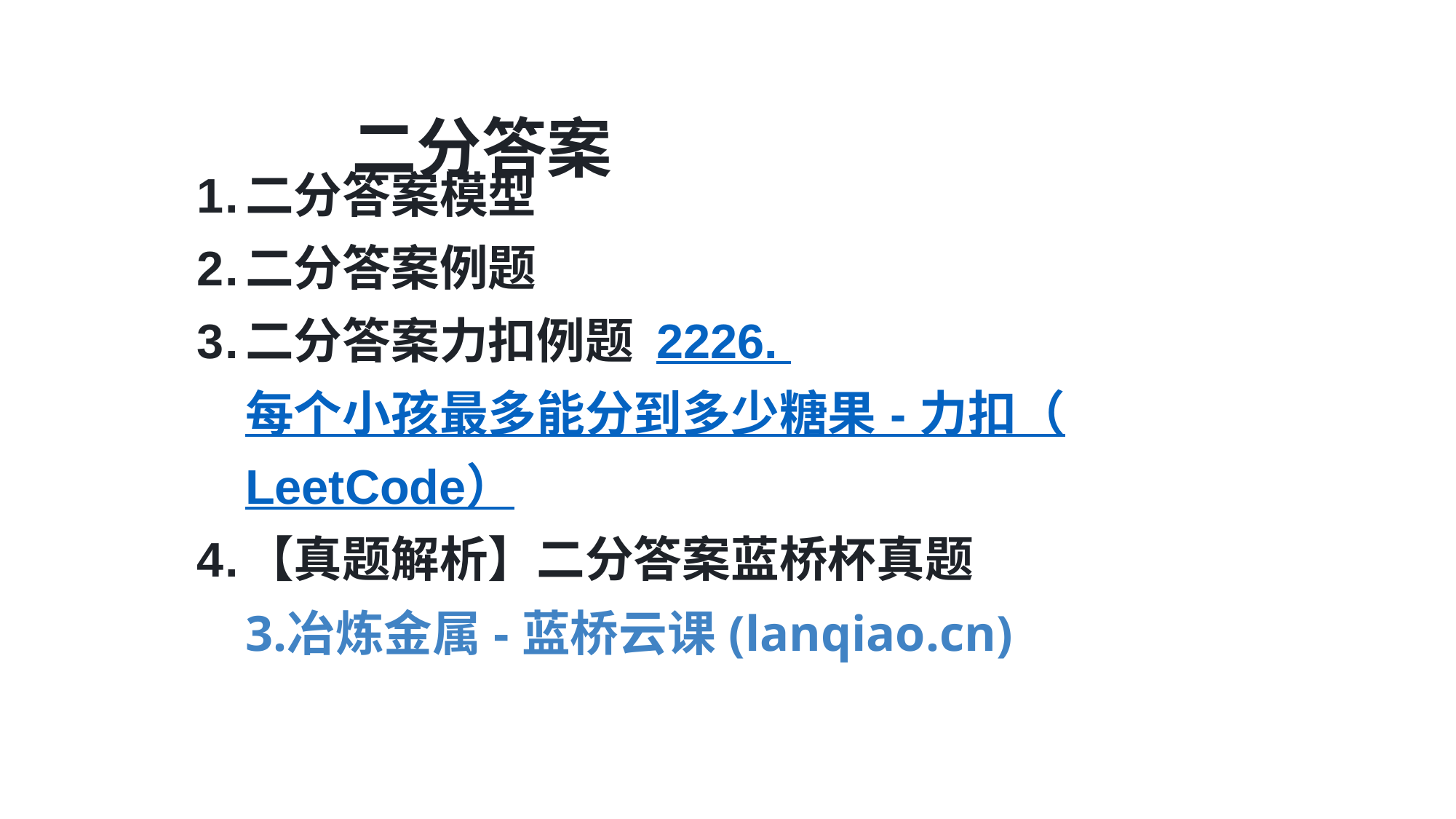

二分答案
二分答案模型
二分答案例题
二分答案力扣例题 2226. 每个小孩最多能分到多少糖果 - 力扣（LeetCode）
【真题解析】二分答案蓝桥杯真题 3.冶炼金属 - 蓝桥云课 (lanqiao.cn)